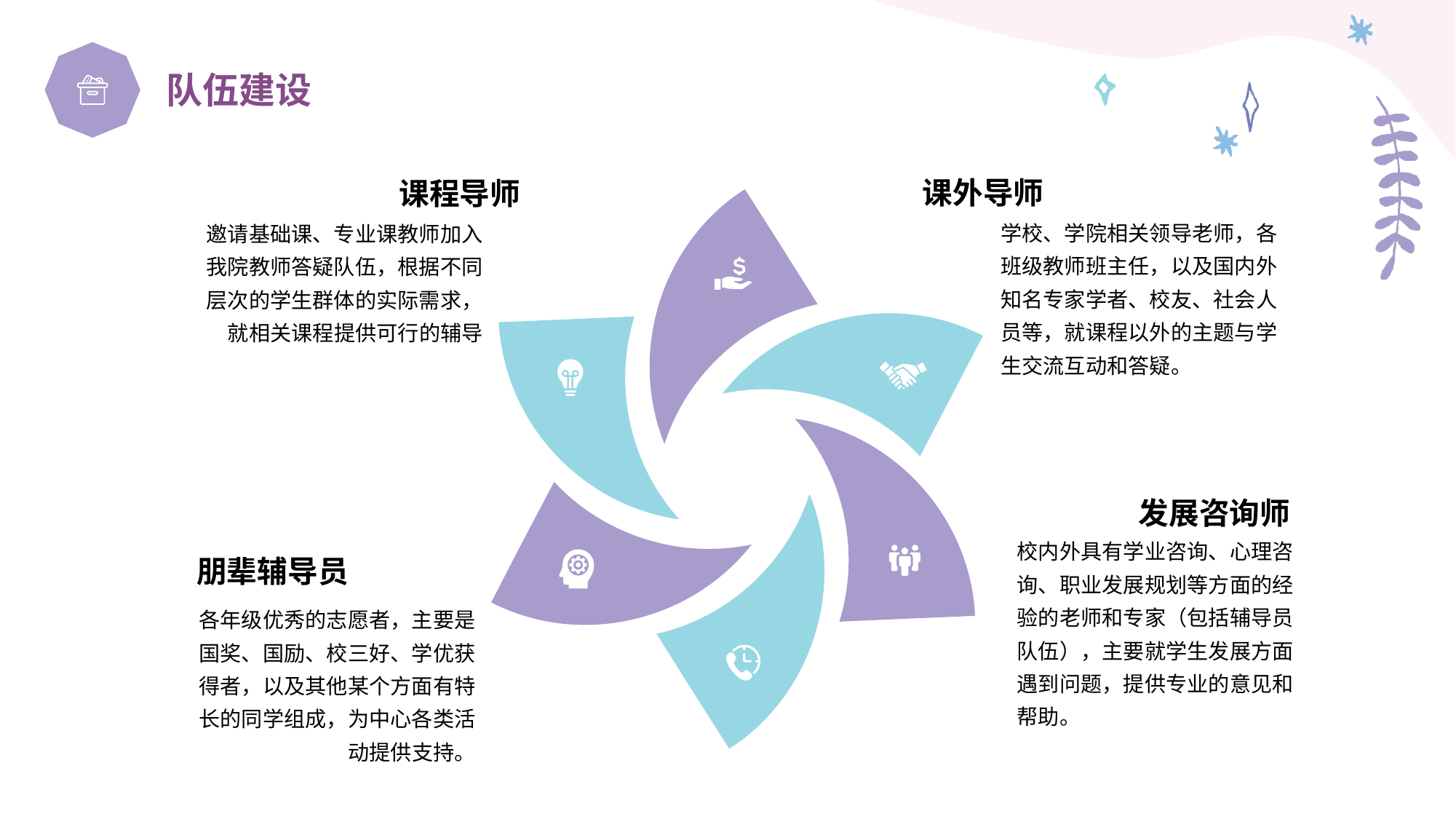

队伍建设
课外导师
课程导师

学校、学院相关领导老师，各班级教师班主任，以及国内外知名专家学者、校友、社会人员等，就课程以外的主题与学生交流互动和答疑。
邀请基础课、专业课教师加入我院教师答疑队伍，根据不同层次的学生群体的实际需求，就相关课程提供可行的辅导

发展咨询师

校内外具有学业咨询、心理咨询、职业发展规划等方面的经验的老师和专家（包括辅导员队伍），主要就学生发展方面遇到问题，提供专业的意见和帮助。
朋辈辅导员

各年级优秀的志愿者，主要是国奖、国励、校三好、学优获得者，以及其他某个方面有特长的同学组成，为中心各类活动提供支持。